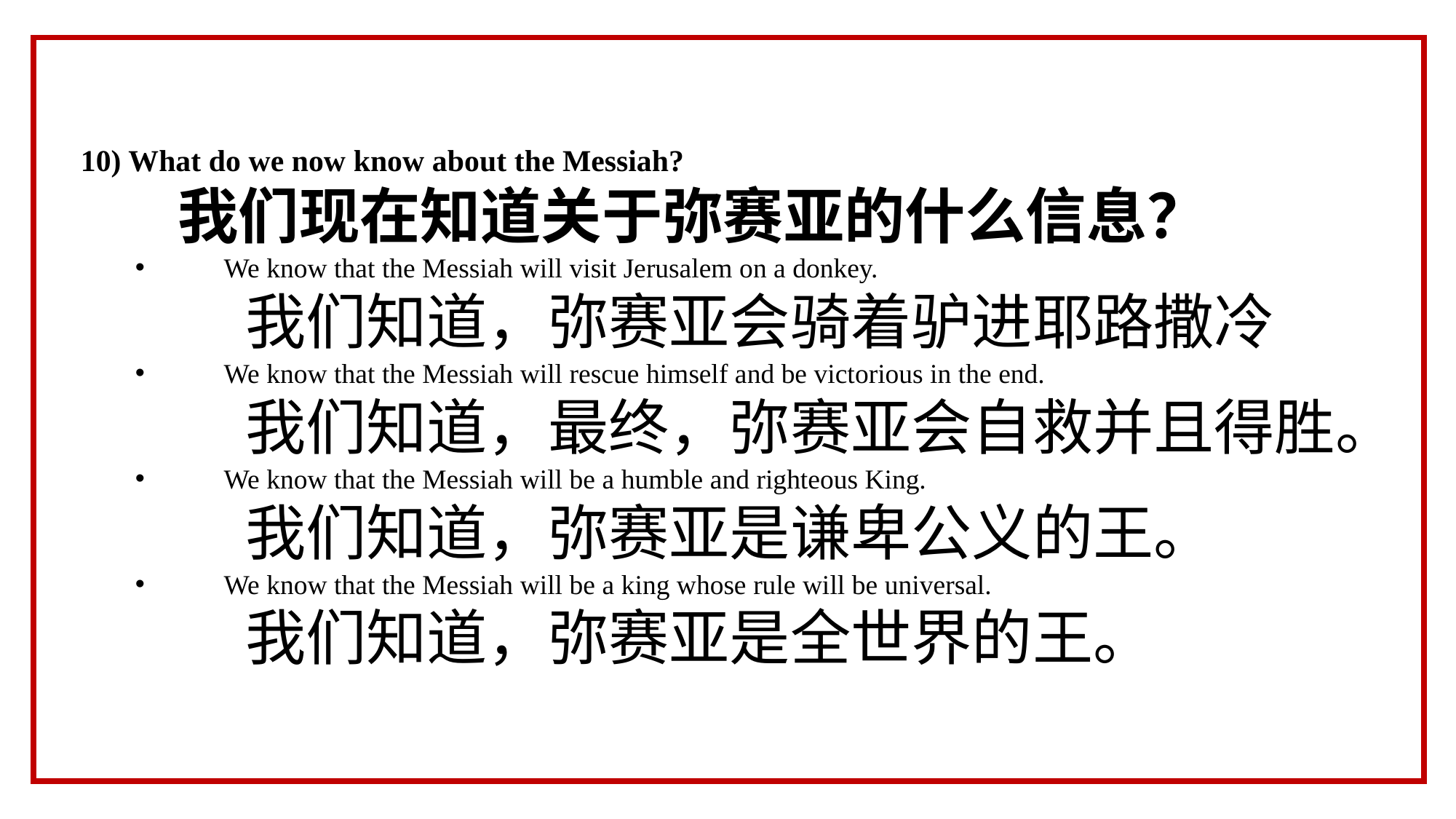

10) What do we now know about the Messiah?
      我们现在知道关于弥赛亚的什么信息？
We know that the Messiah will visit Jerusalem on a donkey.
   我们知道，弥赛亚会骑着驴进耶路撒冷
We know that the Messiah will rescue himself and be victorious in the end.
   我们知道，最终，弥赛亚会自救并且得胜。
We know that the Messiah will be a humble and righteous King.
   我们知道，弥赛亚是谦卑公义的王。
We know that the Messiah will be a king whose rule will be universal.
   我们知道，弥赛亚是全世界的王。